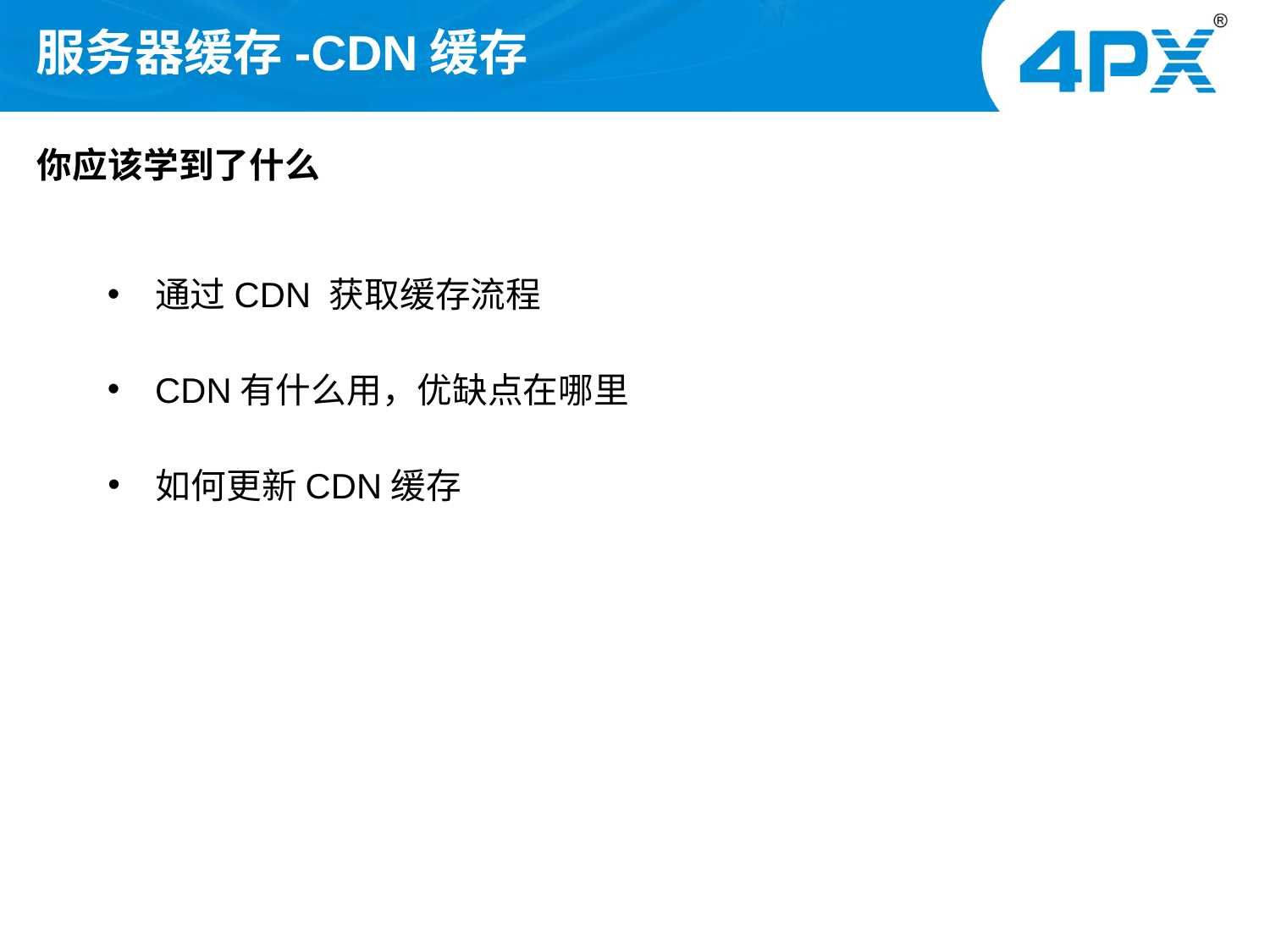

# 服务器缓存-CDN缓存
你应该学到了什么
通过CDN 获取缓存流程
CDN有什么用，优缺点在哪里
如何更新CDN缓存